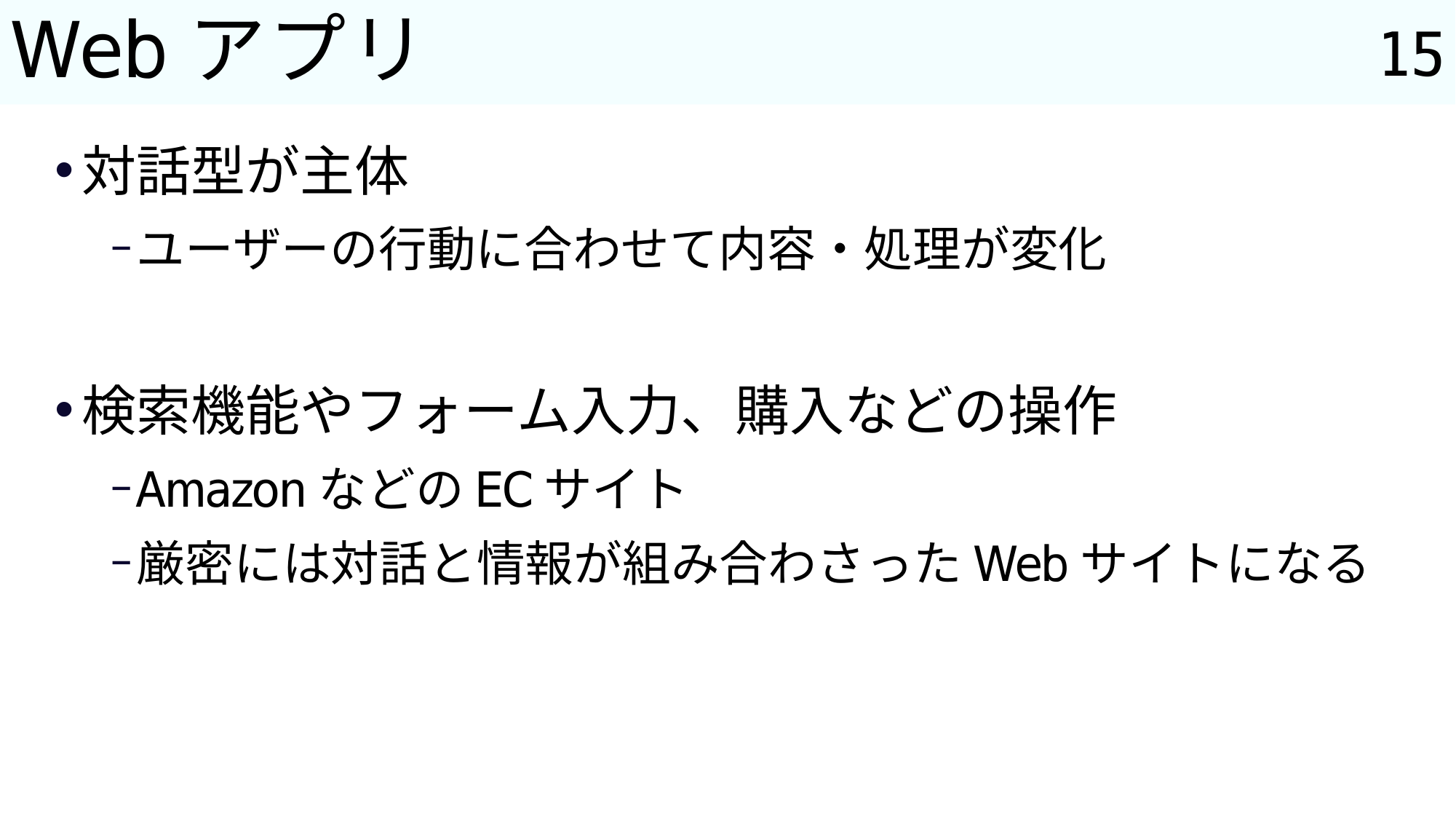

15
# Webアプリ
対話型が主体
ユーザーの行動に合わせて内容・処理が変化

検索機能やフォーム入力、購入などの操作
AmazonなどのECサイト
厳密には対話と情報が組み合わさったWebサイトになる